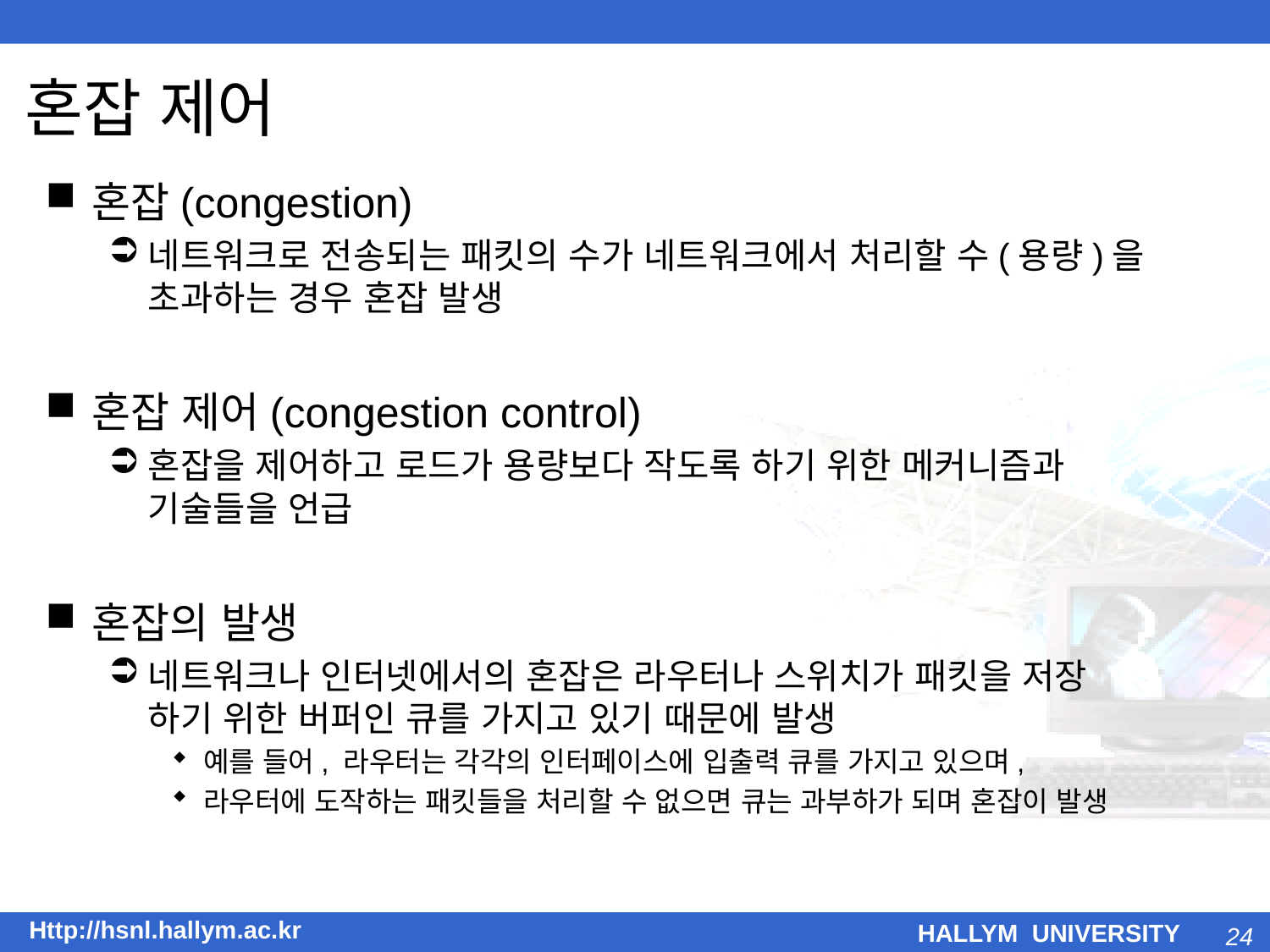

# 혼잡 제어
혼잡(congestion)
네트워크로 전송되는 패킷의 수가 네트워크에서 처리할 수(용량)을 초과하는 경우 혼잡 발생

혼잡 제어(congestion control)
혼잡을 제어하고 로드가 용량보다 작도록 하기 위한 메커니즘과
기술들을 언급

혼잡의 발생
네트워크나 인터넷에서의 혼잡은 라우터나 스위치가 패킷을 저장
하기 위한 버퍼인 큐를 가지고 있기 때문에 발생
예를 들어, 라우터는 각각의 인터페이스에 입출력 큐를 가지고 있으며,
라우터에 도작하는 패킷들을 처리할 수 없으면 큐는 과부하가 되며 혼잡이 발생
24